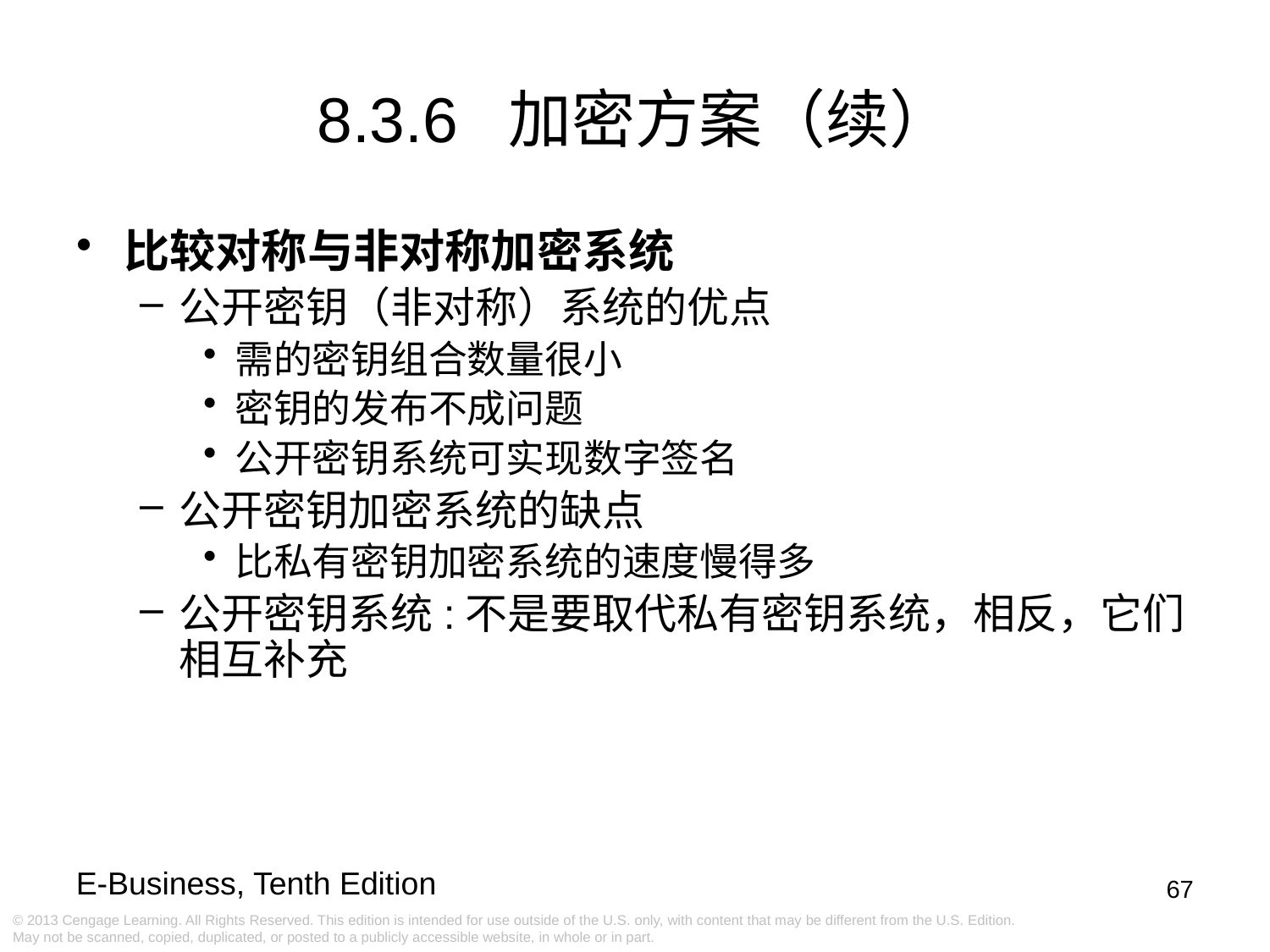

8.3.6  加密方案（续）
比较对称与非对称加密系统
公开密钥（非对称）系统的优点
需的密钥组合数量很小
密钥的发布不成问题
公开密钥系统可实现数字签名
公开密钥加密系统的缺点
比私有密钥加密系统的速度慢得多
公开密钥系统:不是要取代私有密钥系统，相反，它们相互补充
67